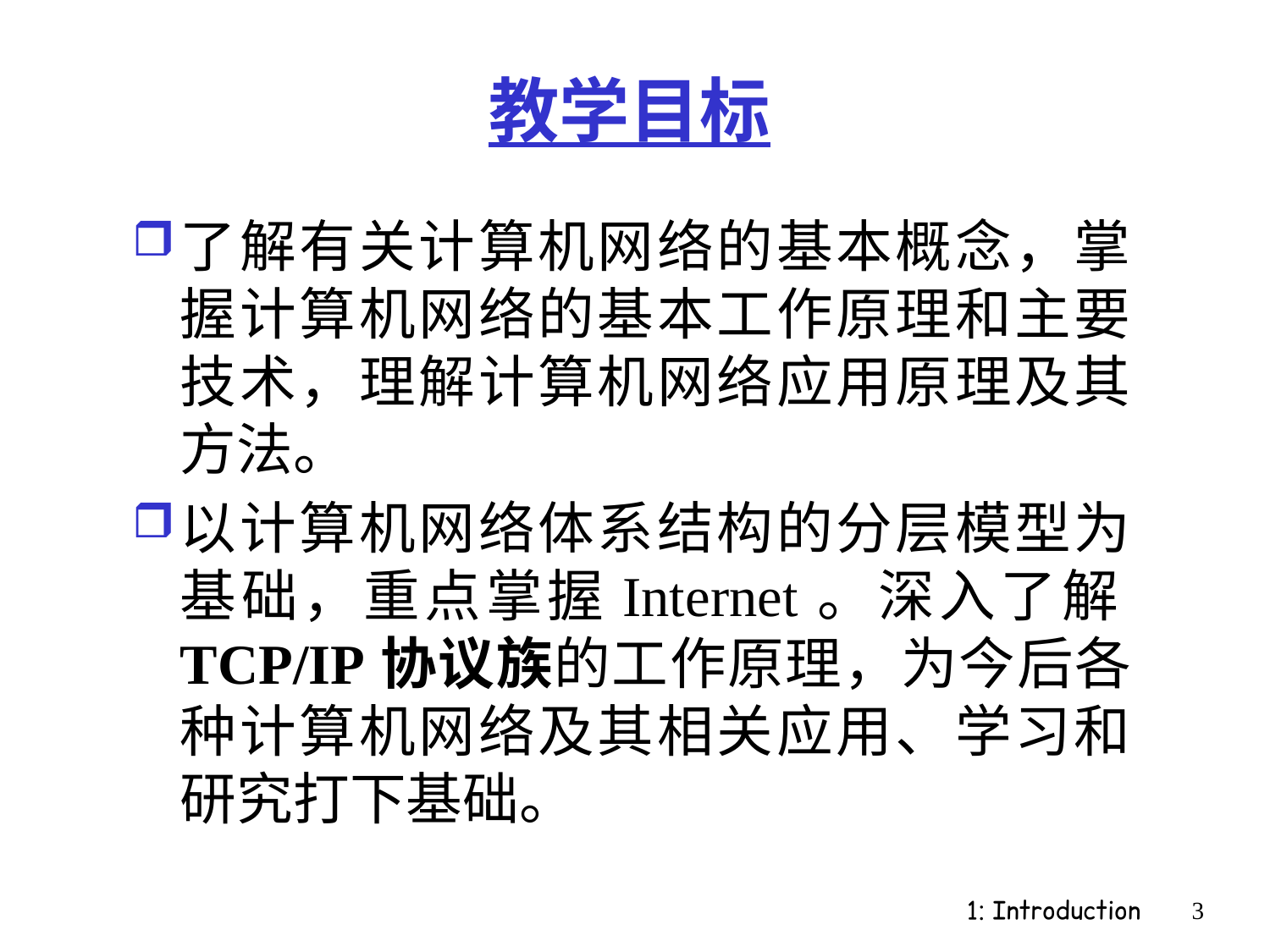

# 教学目标
了解有关计算机网络的基本概念，掌握计算机网络的基本工作原理和主要技术，理解计算机网络应用原理及其方法。
以计算机网络体系结构的分层模型为基础，重点掌握Internet。深入了解TCP/IP协议族的工作原理，为今后各种计算机网络及其相关应用、学习和研究打下基础。
1: Introduction
3